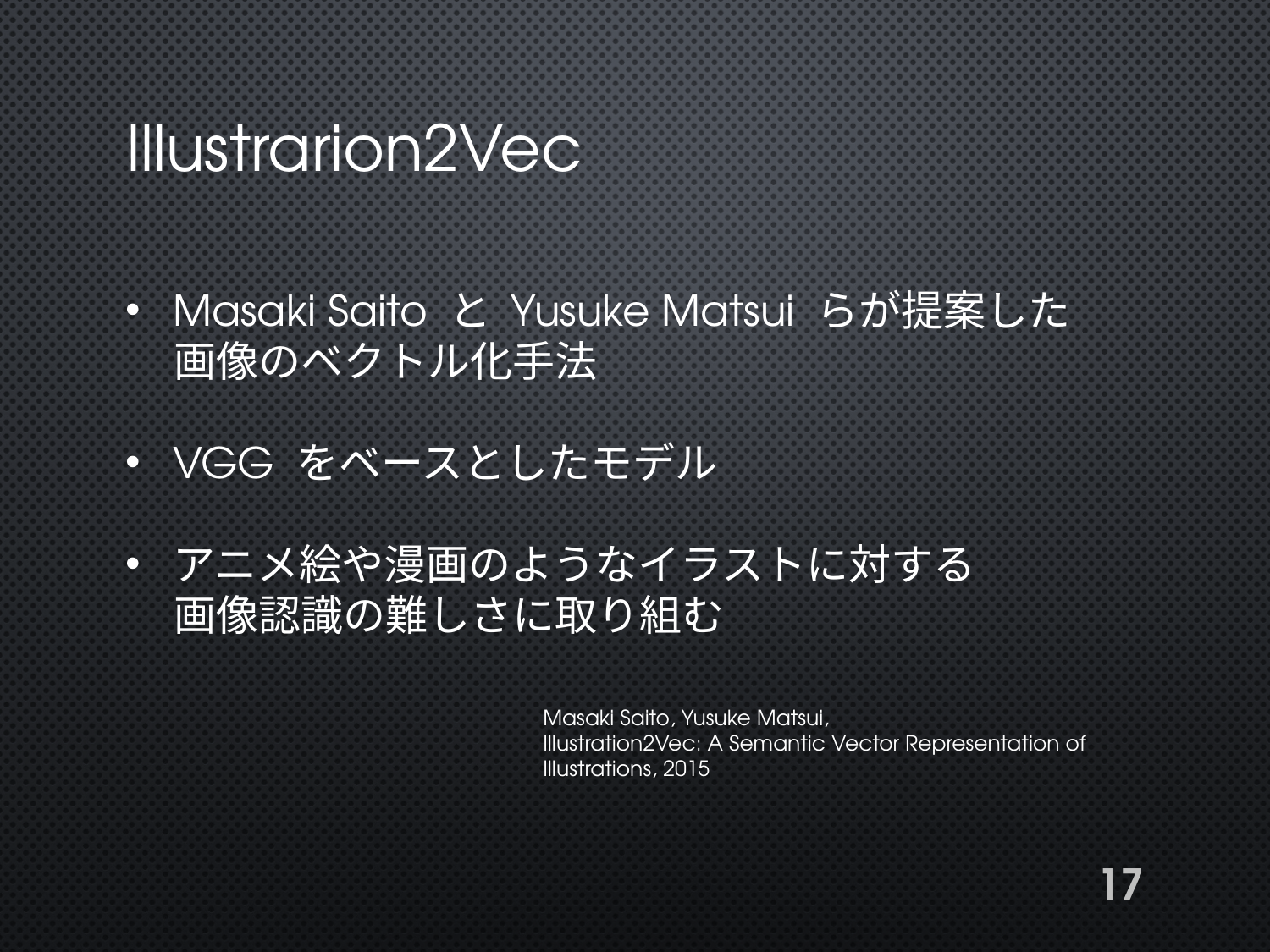

# Illustrarion2Vec

Masaki Saito と Yusuke Matsui らが提案した
    画像のベクトル化手法

VGG をベースとしたモデル

アニメ絵や漫画のようなイラストに対する
    画像認識の難しさに取り組む

Masaki Saito, Yusuke Matsui,
Illustration2Vec: A Semantic Vector Representation of Illustrations, 2015
17